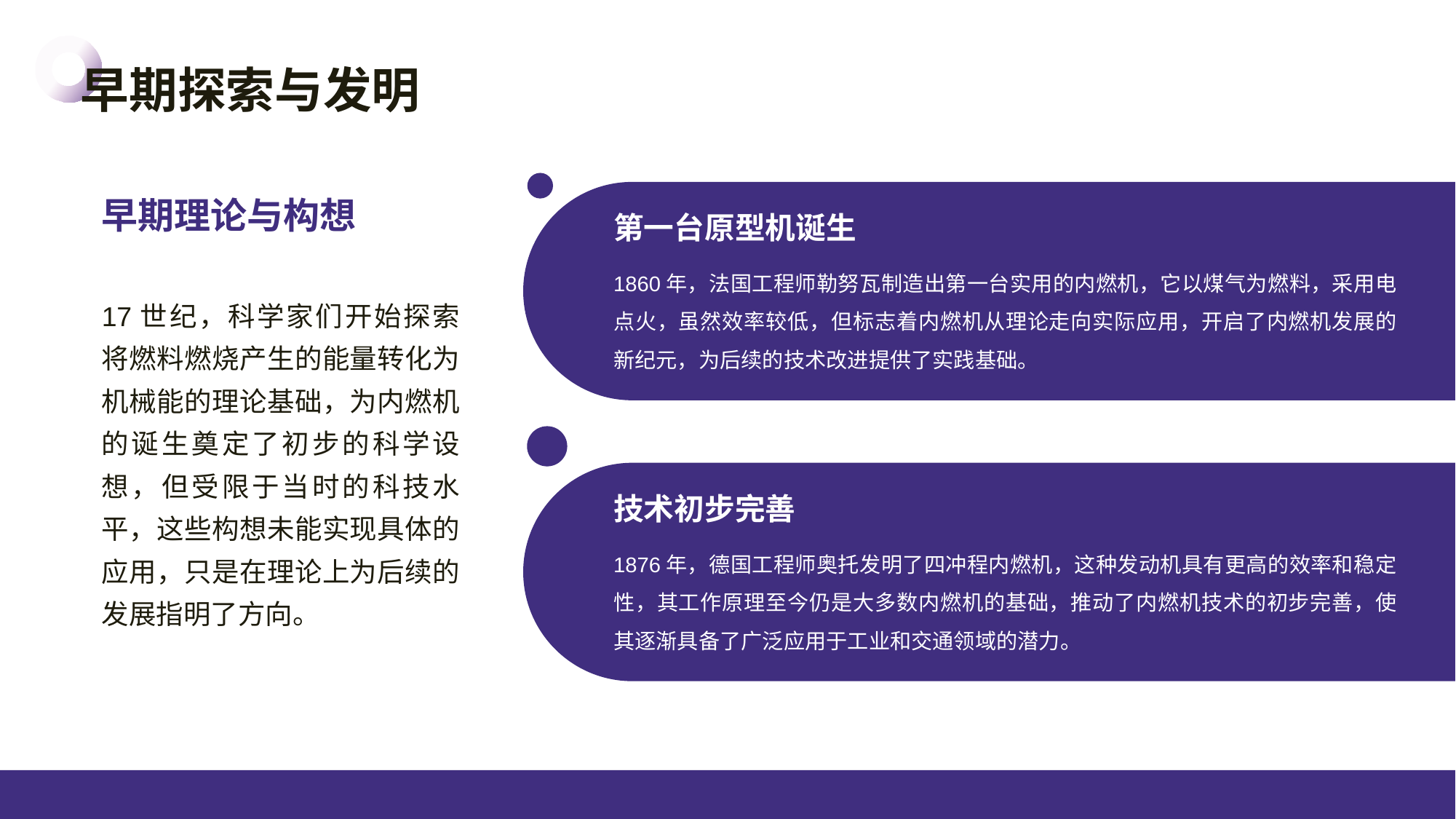

早期探索与发明

早期理论与构想
第一台原型机诞生
1860年，法国工程师勒努瓦制造出第一台实用的内燃机，它以煤气为燃料，采用电点火，虽然效率较低，但标志着内燃机从理论走向实际应用，开启了内燃机发展的新纪元，为后续的技术改进提供了实践基础。
17世纪，科学家们开始探索将燃料燃烧产生的能量转化为机械能的理论基础，为内燃机的诞生奠定了初步的科学设想，但受限于当时的科技水平，这些构想未能实现具体的应用，只是在理论上为后续的发展指明了方向。

技术初步完善
1876年，德国工程师奥托发明了四冲程内燃机，这种发动机具有更高的效率和稳定性，其工作原理至今仍是大多数内燃机的基础，推动了内燃机技术的初步完善，使其逐渐具备了广泛应用于工业和交通领域的潜力。